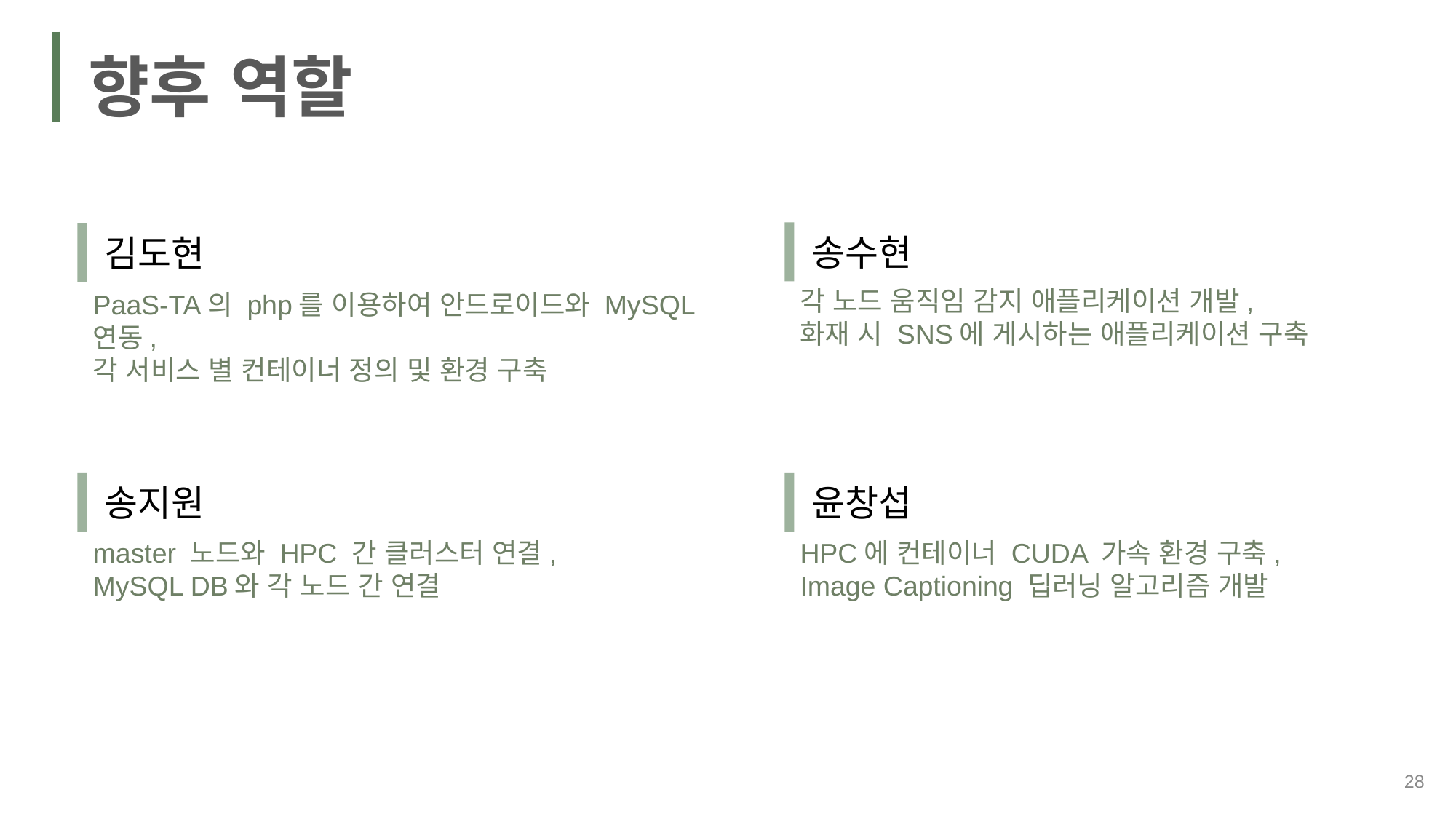

향후 역할
송수현
김도현
각 노드 움직임 감지 애플리케이션 개발,
화재 시 SNS에 게시하는 애플리케이션 구축
PaaS-TA의 php를 이용하여 안드로이드와 MySQL 연동,
각 서비스 별 컨테이너 정의 및 환경 구축
윤창섭
송지원
HPC에 컨테이너 CUDA 가속 환경 구축,
Image Captioning 딥러닝 알고리즘 개발
master 노드와 HPC 간 클러스터 연결,
MySQL DB와 각 노드 간 연결
28